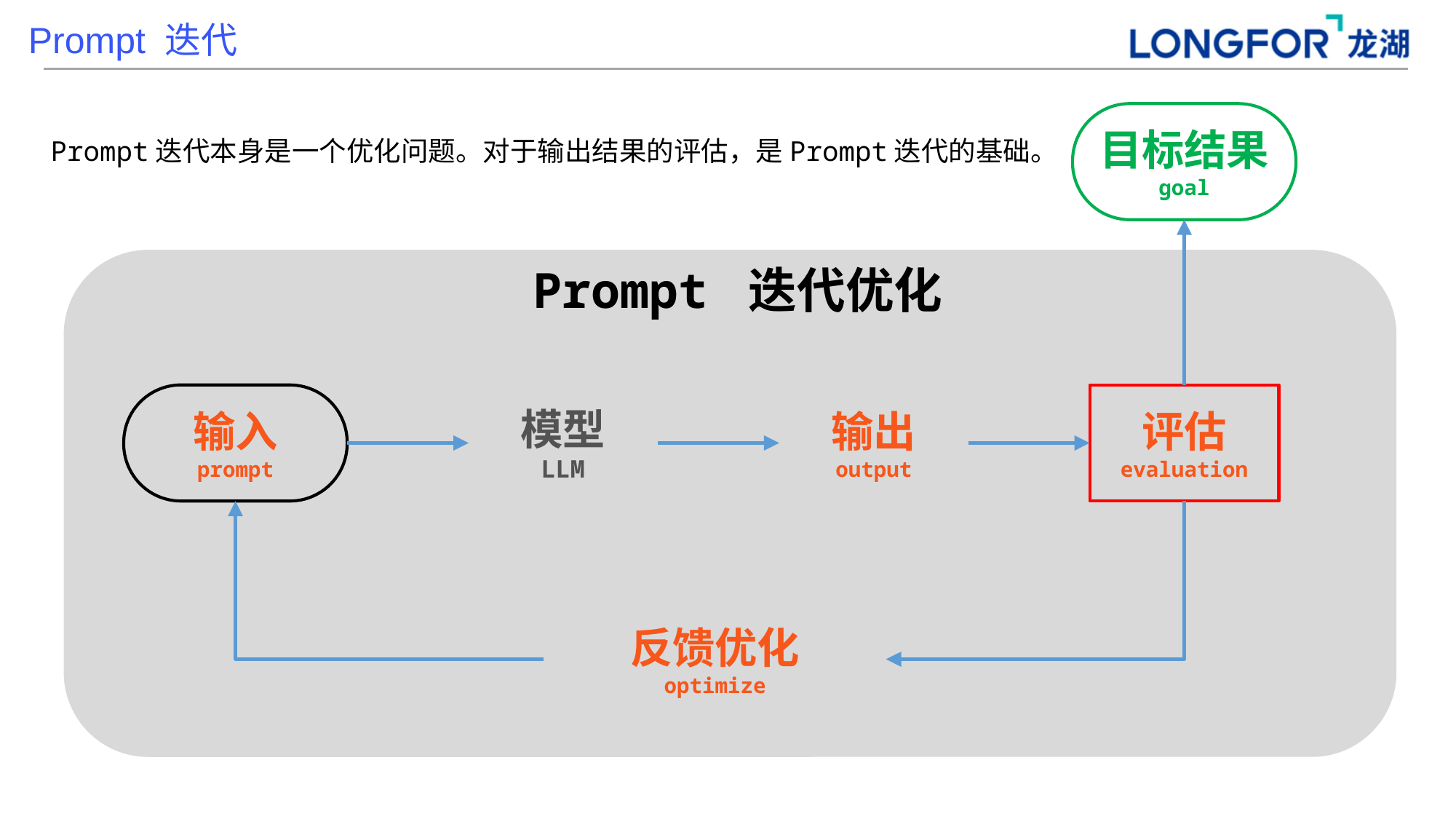

Prompt 迭代
目标结果
goal
Prompt迭代本身是一个优化问题。对于输出结果的评估，是Prompt迭代的基础。

Prompt 迭代优化
输入
prompt
模型
LLM
输出
output
评估
evaluation
反馈优化
optimize